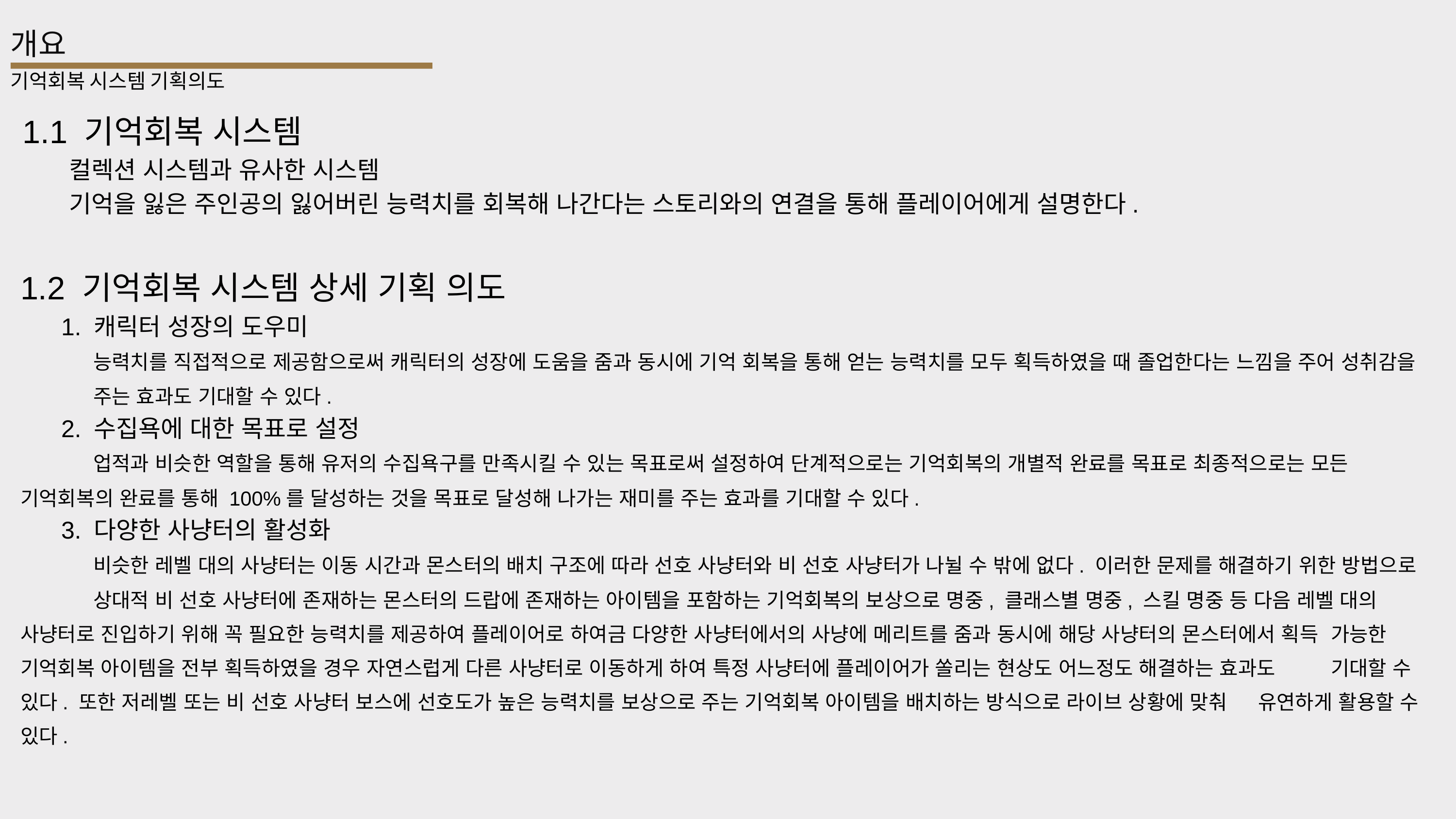

개요
기억회복 시스템 기획의도

1.1 기억회복 시스템
      컬렉션 시스템과 유사한 시스템
      기억을 잃은 주인공의 잃어버린 능력치를 회복해 나간다는 스토리와의 연결을 통해 플레이어에게 설명한다.

1.2 기억회복 시스템 상세 기획 의도
      1. 캐릭터 성장의 도우미
	능력치를 직접적으로 제공함으로써 캐릭터의 성장에 도움을 줌과 동시에 기억 회복을 통해 얻는 능력치를 모두 획득하였을 때 졸업한다는 느낌을 주어 성취감을 	주는 효과도 기대할 수 있다.
      2. 수집욕에 대한 목표로 설정
	업적과 비슷한 역할을 통해 유저의 수집욕구를 만족시킬 수 있는 목표로써 설정하여 단계적으로는 기억회복의 개별적 완료를 목표로 최종적으로는 모든 	기억회복의 완료를 통해 100%를 달성하는 것을 목표로 달성해 나가는 재미를 주는 효과를 기대할 수 있다.
      3. 다양한 사냥터의 활성화
	비슷한 레벨 대의 사냥터는 이동 시간과 몬스터의 배치 구조에 따라 선호 사냥터와 비 선호 사냥터가 나뉠 수 밖에 없다. 이러한 문제를 해결하기 위한 방법으로 	상대적 비 선호 사냥터에 존재하는 몬스터의 드랍에 존재하는 아이템을 포함하는 기억회복의 보상으로 명중, 클래스별 명중, 스킬 명중 등 다음 레벨 대의 	사냥터로 진입하기 위해 꼭 필요한 능력치를 제공하여 플레이어로 하여금 다양한 사냥터에서의 사냥에 메리트를 줌과 동시에 해당 사냥터의 몬스터에서 획득 	가능한 기억회복 아이템을 전부 획득하였을 경우 자연스럽게 다른 사냥터로 이동하게 하여 특정 사냥터에 플레이어가 쏠리는 현상도 어느정도 해결하는 효과도 	기대할 수 있다. 또한 저레벨 또는 비 선호 사냥터 보스에 선호도가 높은 능력치를 보상으로 주는 기억회복 아이템을 배치하는 방식으로 라이브 상황에 맞춰 	유연하게 활용할 수 있다.